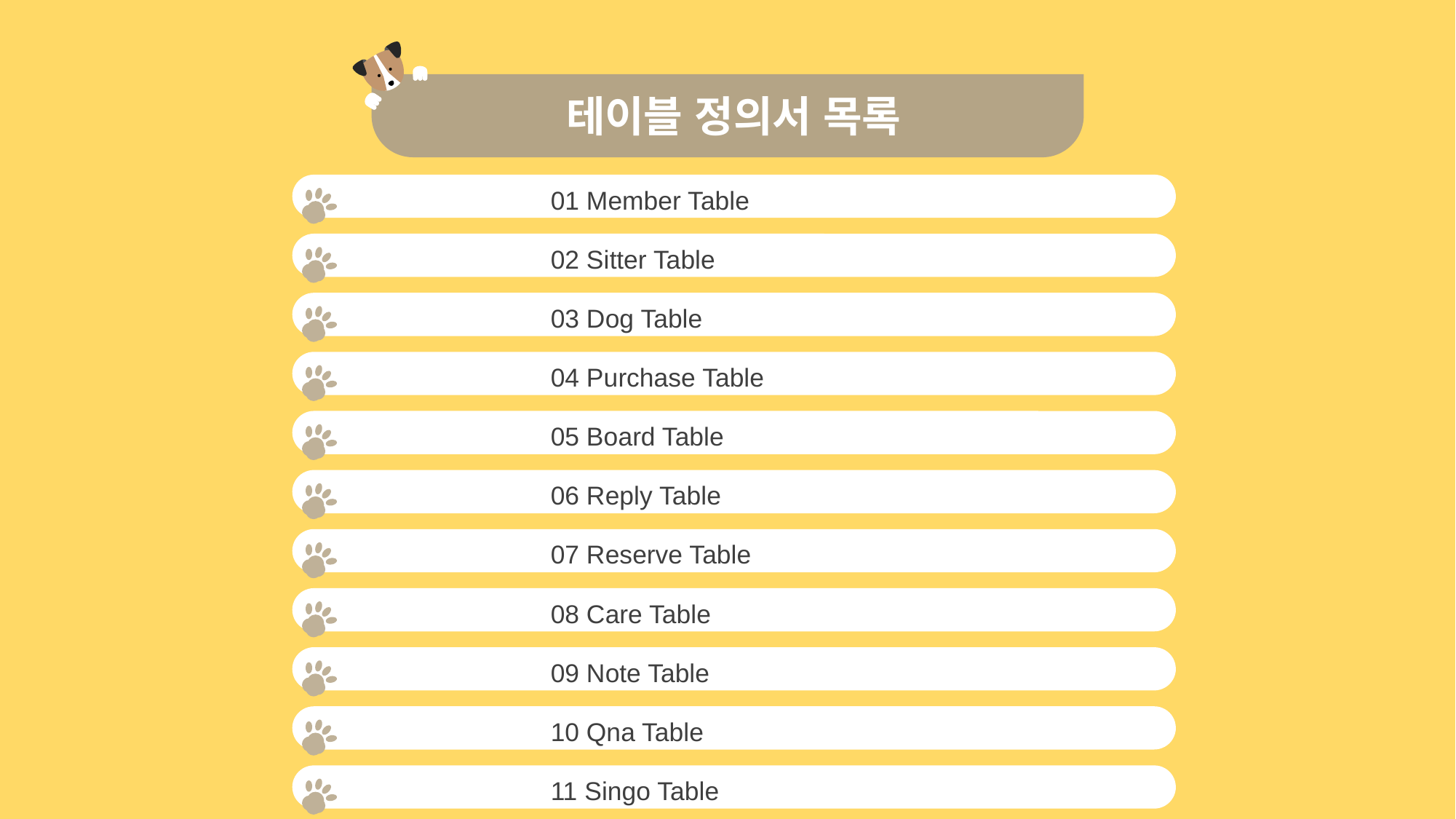

테이블 정의서 목록

01 Member Table

02 Sitter Table

03 Dog Table

04 Purchase Table

05 Board Table

06 Reply Table

07 Reserve Table

08 Care Table

09 Note Table

10 Qna Table

11 Singo Table